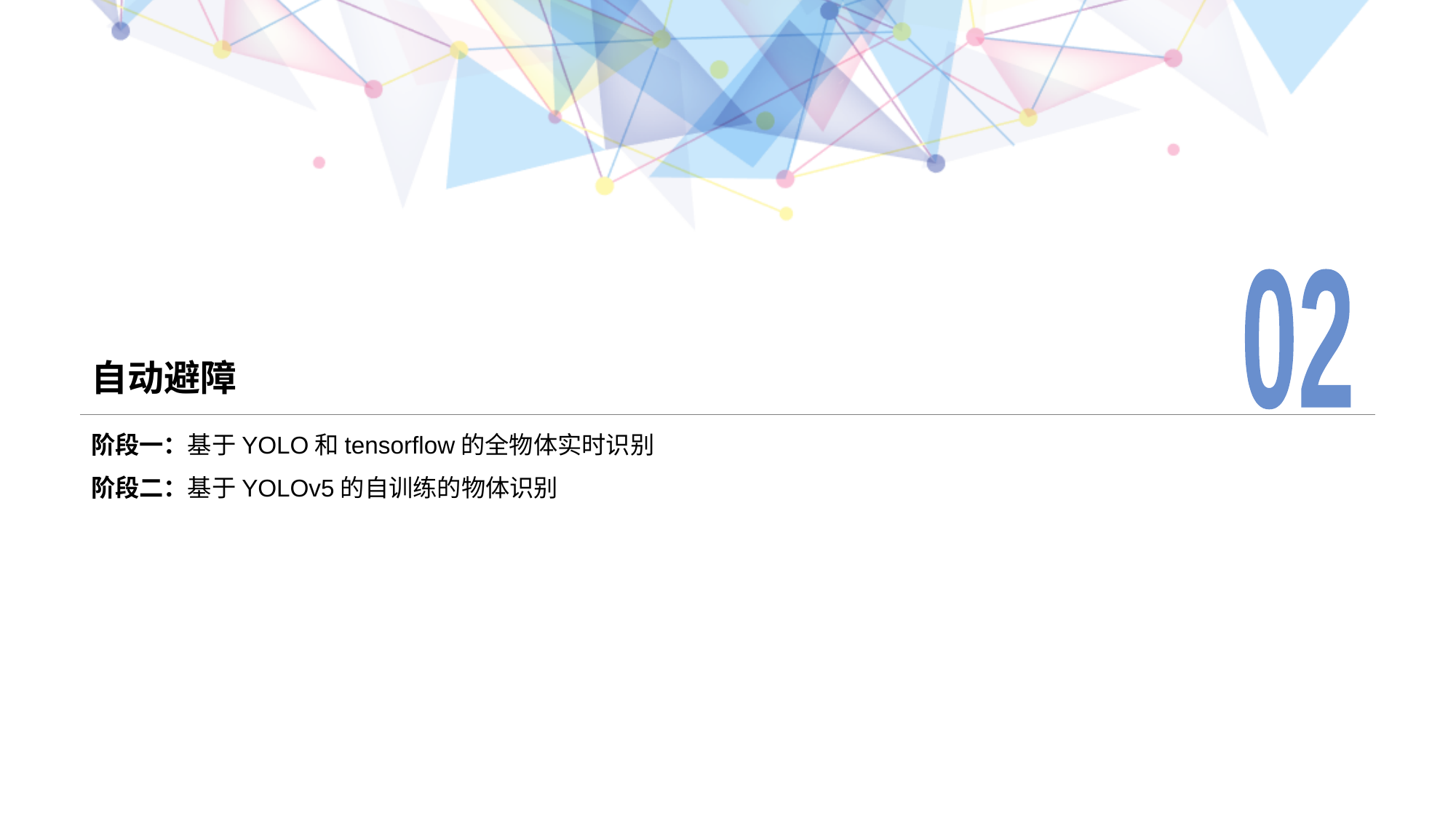

02
# 自动避障
阶段一：基于YOLO和tensorflow的全物体实时识别
阶段二：基于YOLOv5的自训练的物体识别